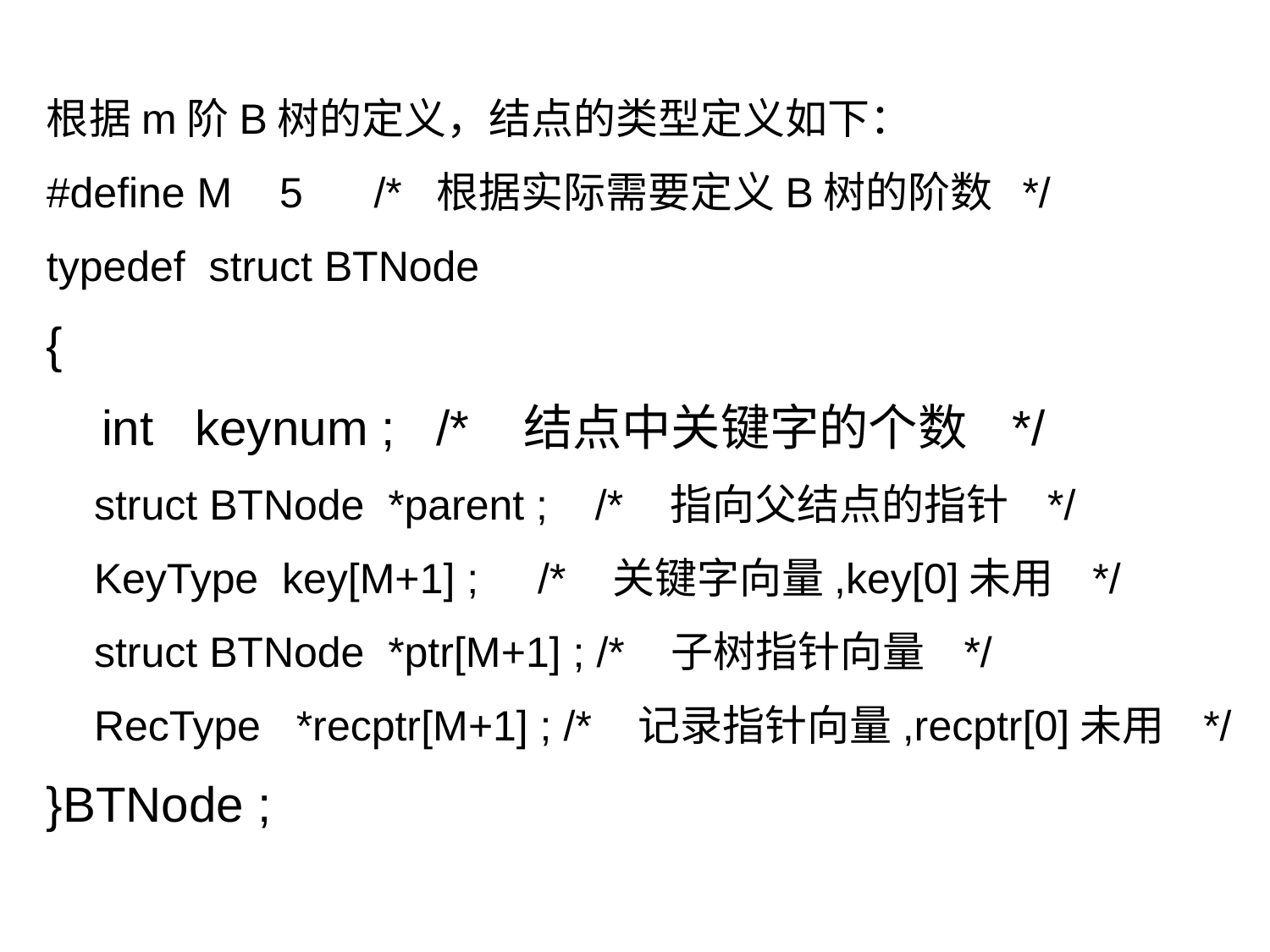

根据m阶B树的定义，结点的类型定义如下：
#define M    5      /*  根据实际需要定义B树的阶数  */
typedef  struct BTNode
{
    int   keynum ;   /*   结点中关键字的个数   */
    struct BTNode  *parent ;    /*   指向父结点的指针   */
    KeyType  key[M+1] ;     /*   关键字向量,key[0]未用   */
    struct BTNode  *ptr[M+1] ; /*   子树指针向量   */
    RecType   *recptr[M+1] ; /*   记录指针向量,recptr[0]未用   */
}BTNode ;